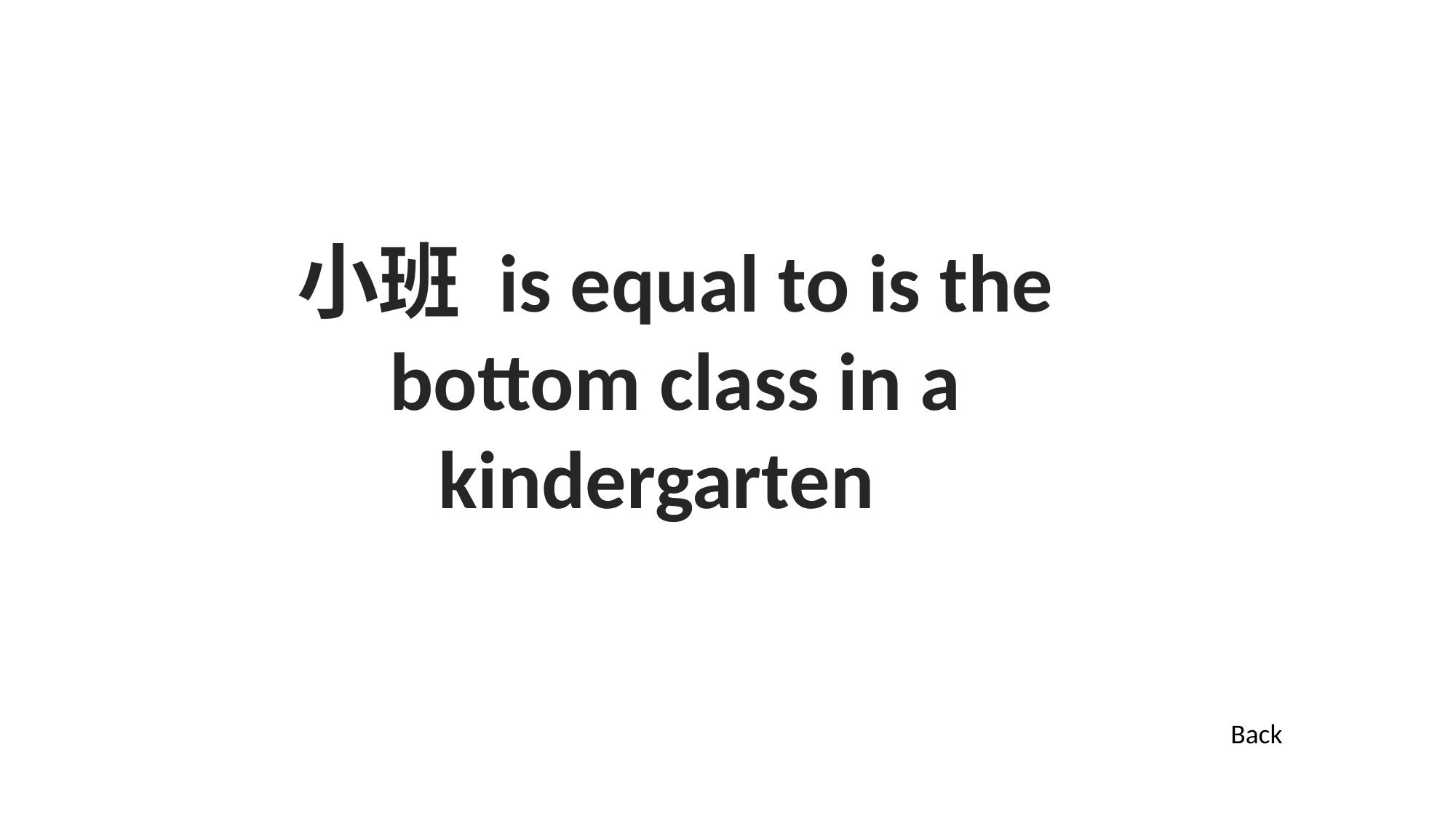

小班 is equal to is the bottom class in a kindergarten
Back